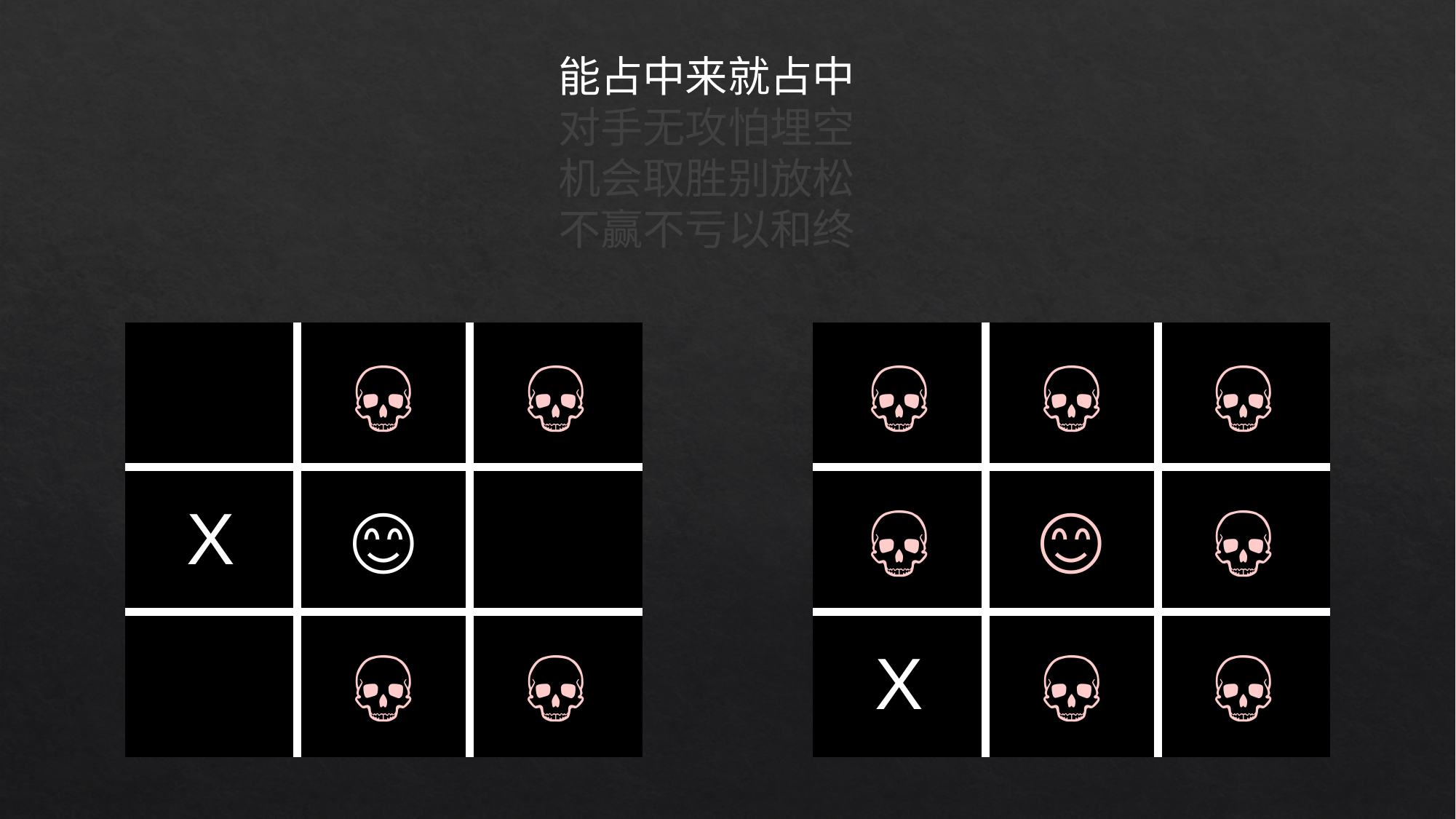

能占中来就占中对手无攻怕埋空机会取胜别放松不赢不亏以和终
|  | 💀 | 💀 |
| --- | --- | --- |
| X | 😊 |  |
|  | 💀 | 💀 |
| 💀 | 💀 | 💀 |
| --- | --- | --- |
| 💀 | 😊 | 💀 |
| X | 💀 | 💀 |